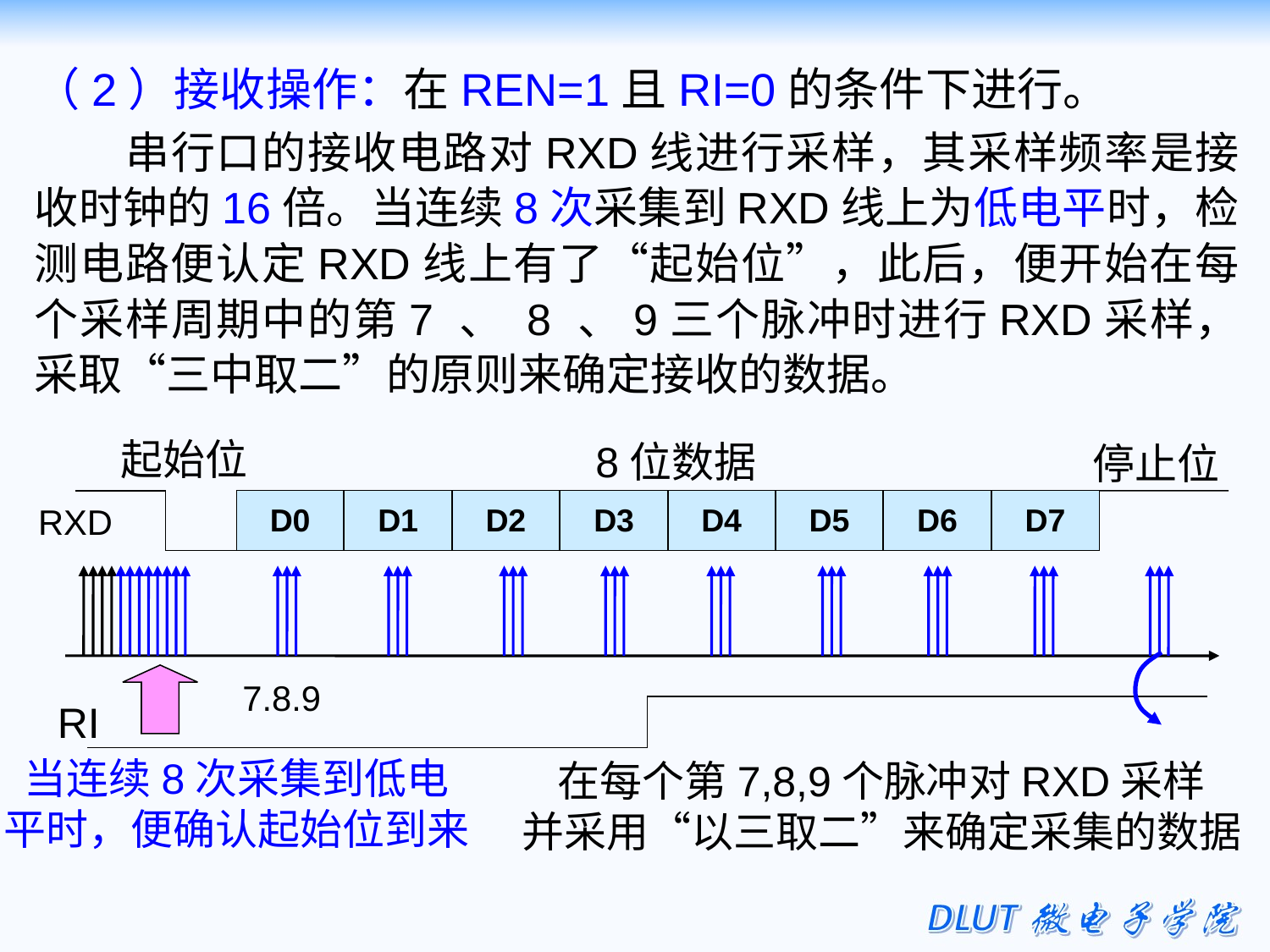

（2）接收操作：在REN=1且RI=0的条件下进行。
       串行口的接收电路对RXD线进行采样，其采样频率是接收时钟的16倍。当连续8次采集到RXD线上为低电平时，检测电路便认定RXD线上有了“起始位”，此后，便开始在每个采样周期中的第7 、 8 、9三个脉冲时进行RXD采样，采取“三中取二”的原则来确定接收的数据。
起始位
停止位
8位数据
| D0 | D1 | D2 | D3 | D4 | D5 | D6 | D7 |
| --- | --- | --- | --- | --- | --- | --- | --- |

RXD

7.8.9
RI
当连续8次采集到低电
平时，便确认起始位到来
在每个第7,8,9个脉冲对RXD采样
并采用“以三取二”来确定采集的数据